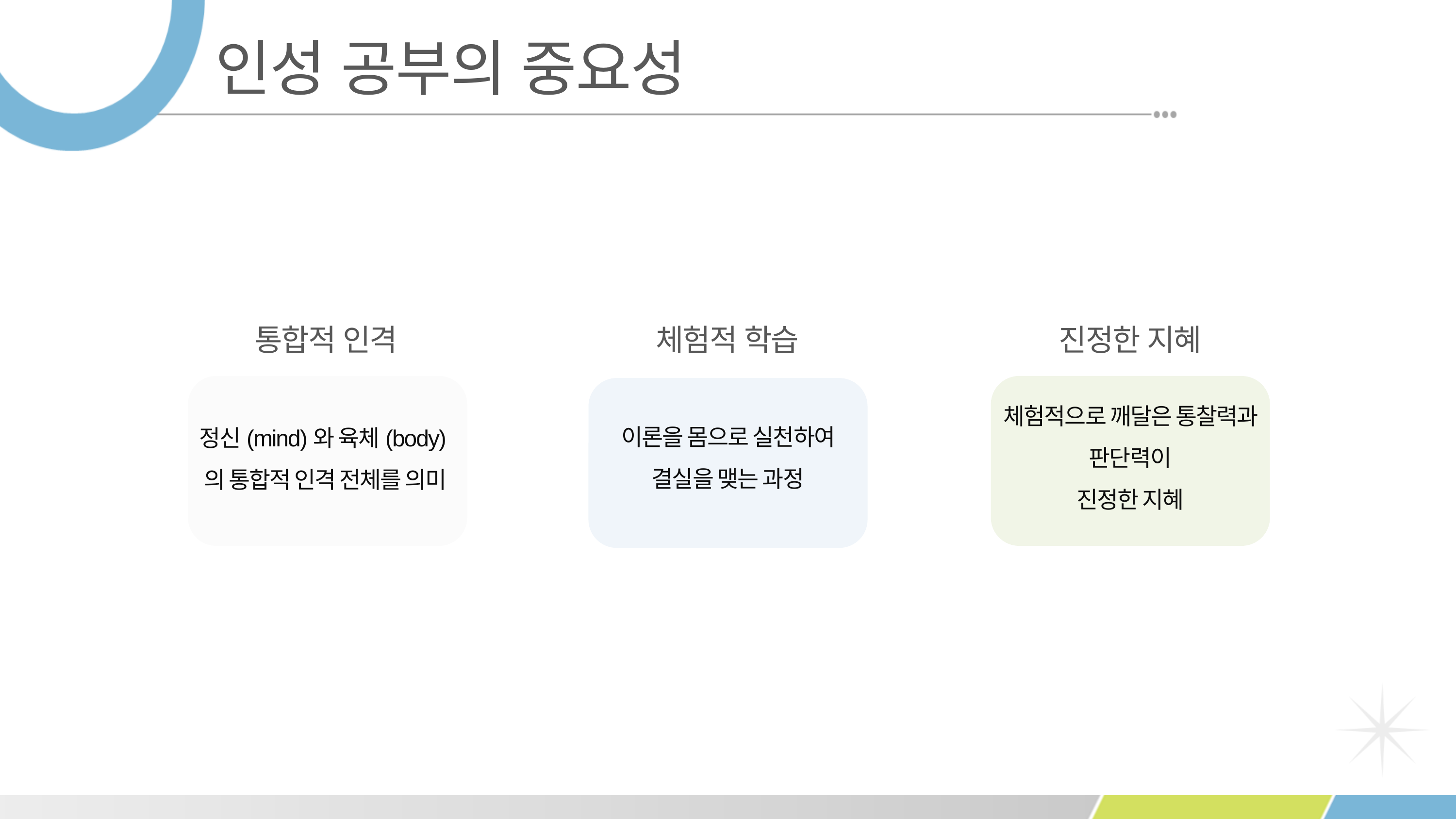

인성 공부의 중요성
통합적 인격
체험적 학습
진정한 지혜

이론을 몸으로 실천하여 결실을 맺는 과정
체험적으로 깨달은 통찰력과 판단력이
진정한 지혜
정신(mind)와 육체(body)의 통합적 인격 전체를 의미